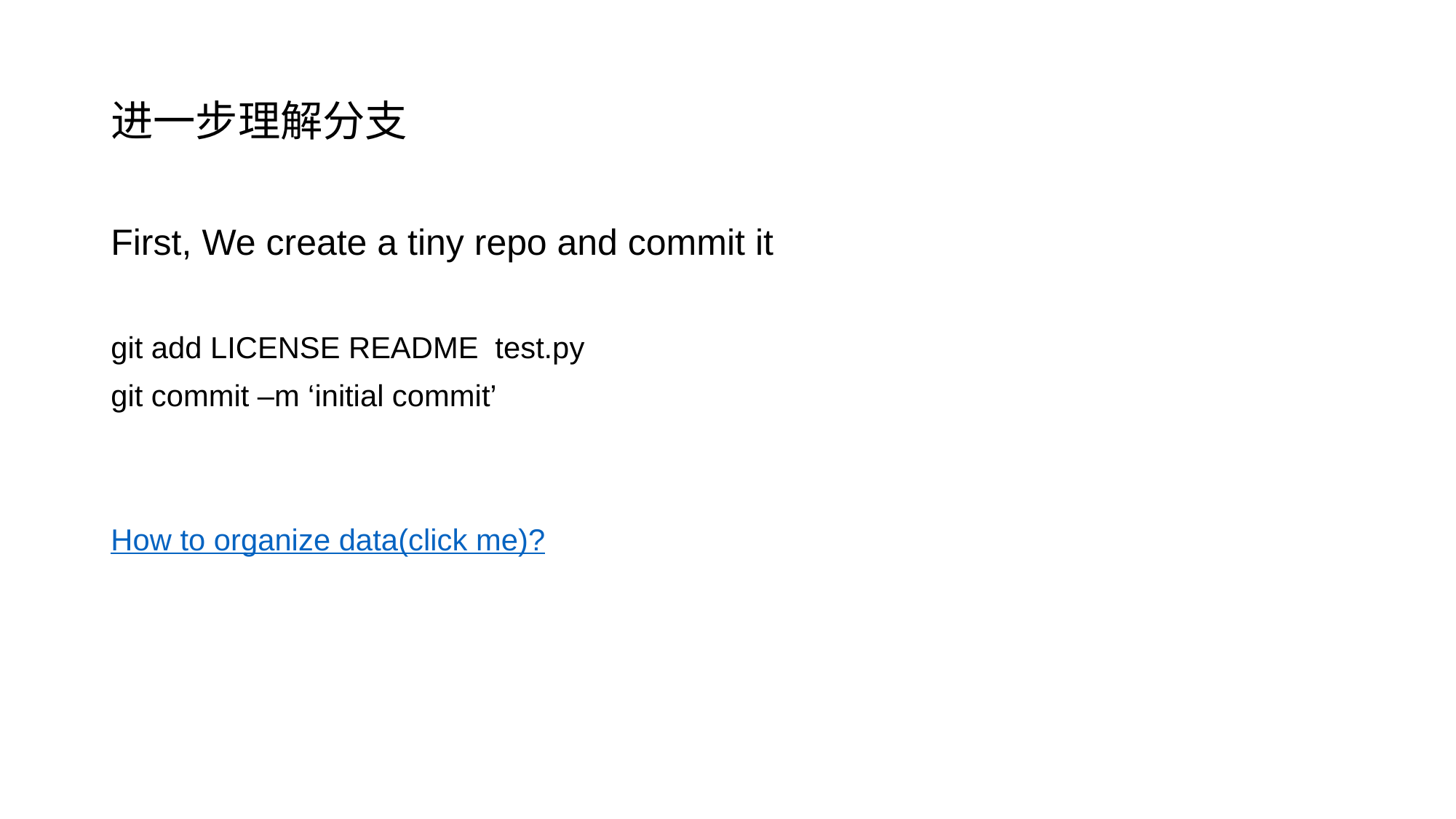

# 进一步理解分支
First, We create a tiny repo and commit it

git add LICENSE README  test.py
git commit –m ‘initial commit’

How to organize data(click me)?